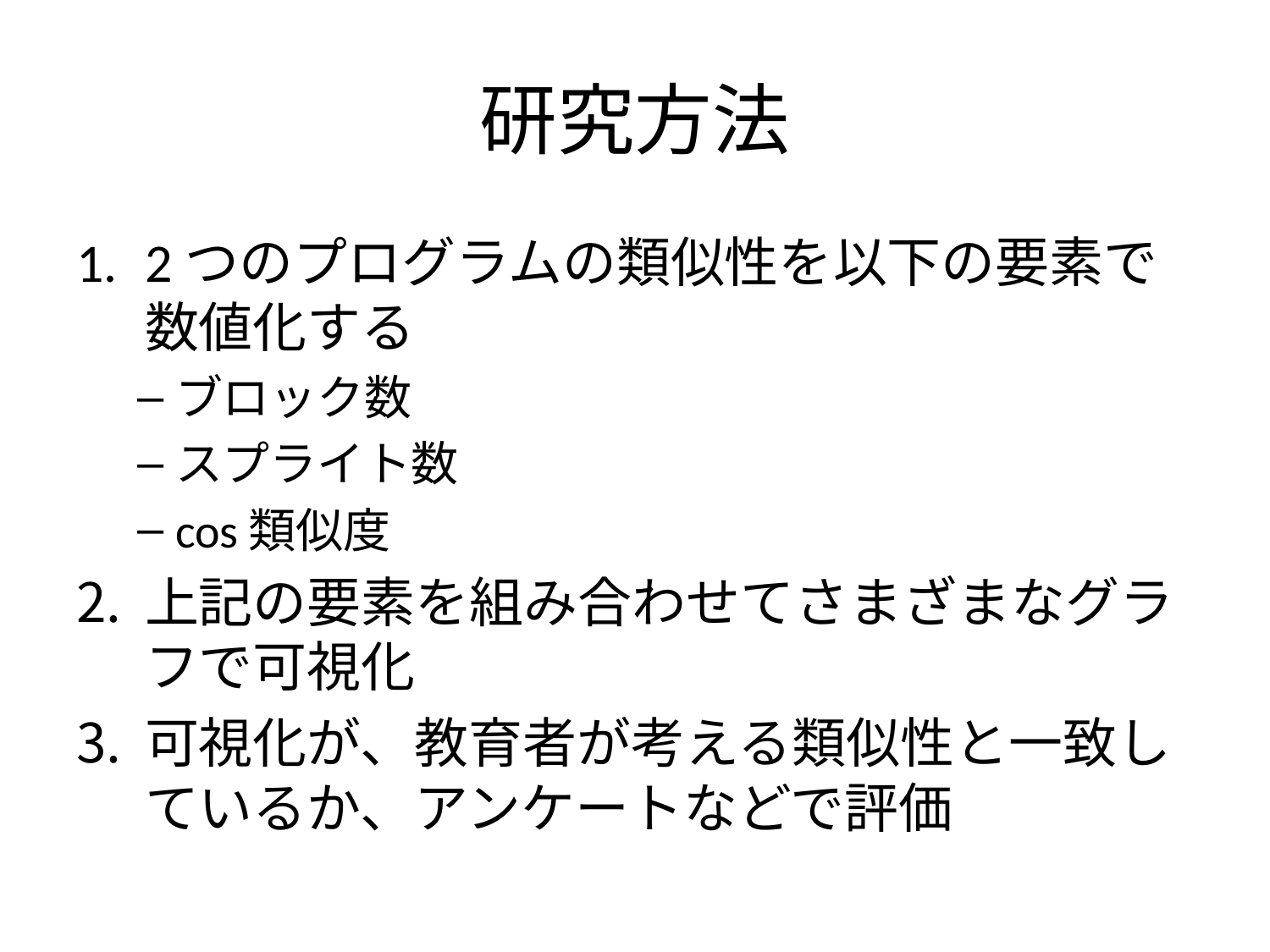

# 研究方法
2つのプログラムの類似性を以下の要素で数値化する
ブロック数
スプライト数
cos類似度
上記の要素を組み合わせてさまざまなグラフで可視化
可視化が、教育者が考える類似性と一致しているか、アンケートなどで評価